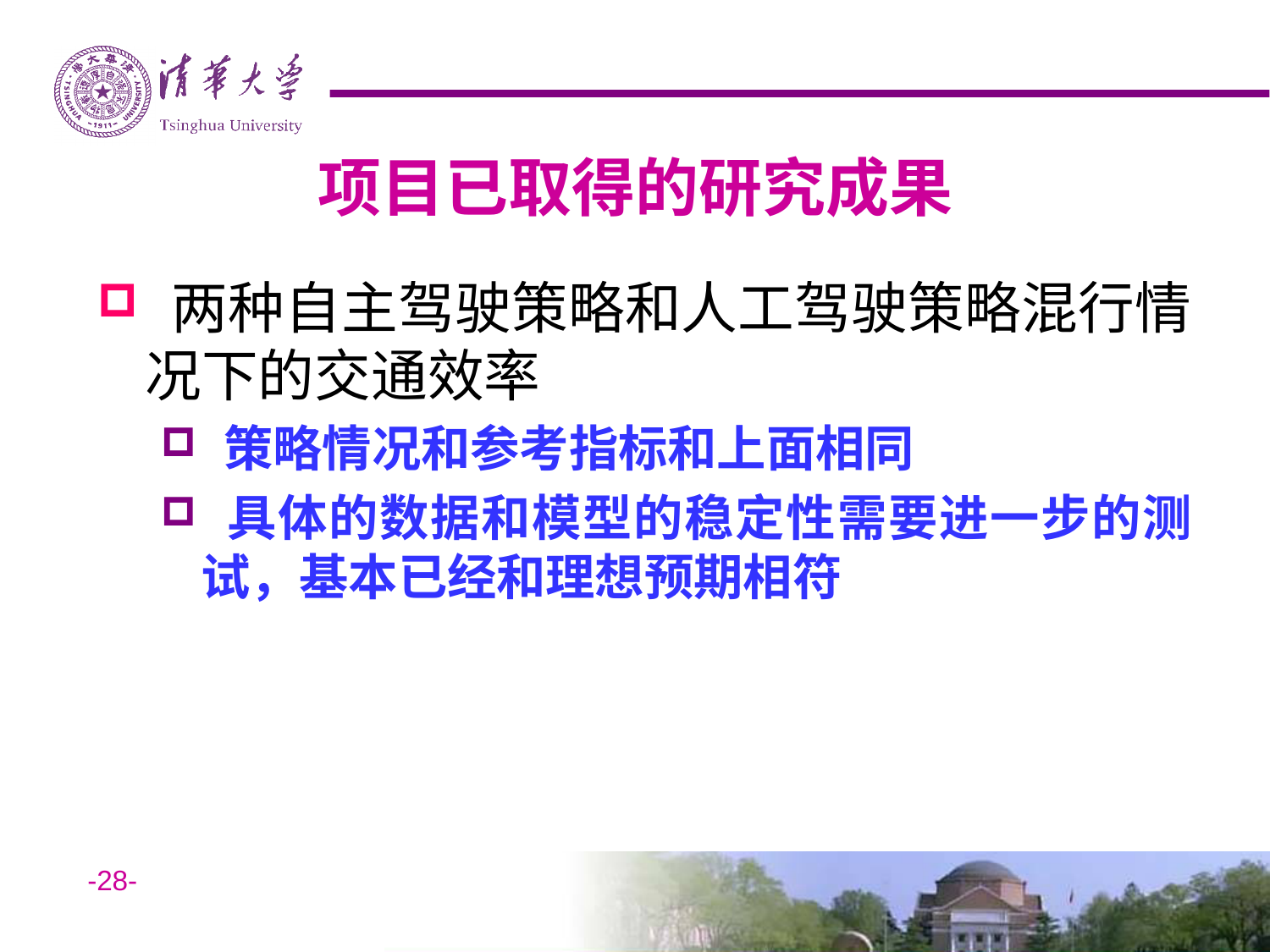

# 项目已取得的研究成果
 两种自主驾驶策略和人工驾驶策略混行情况下的交通效率
 策略情况和参考指标和上面相同
 具体的数据和模型的稳定性需要进一步的测试，基本已经和理想预期相符